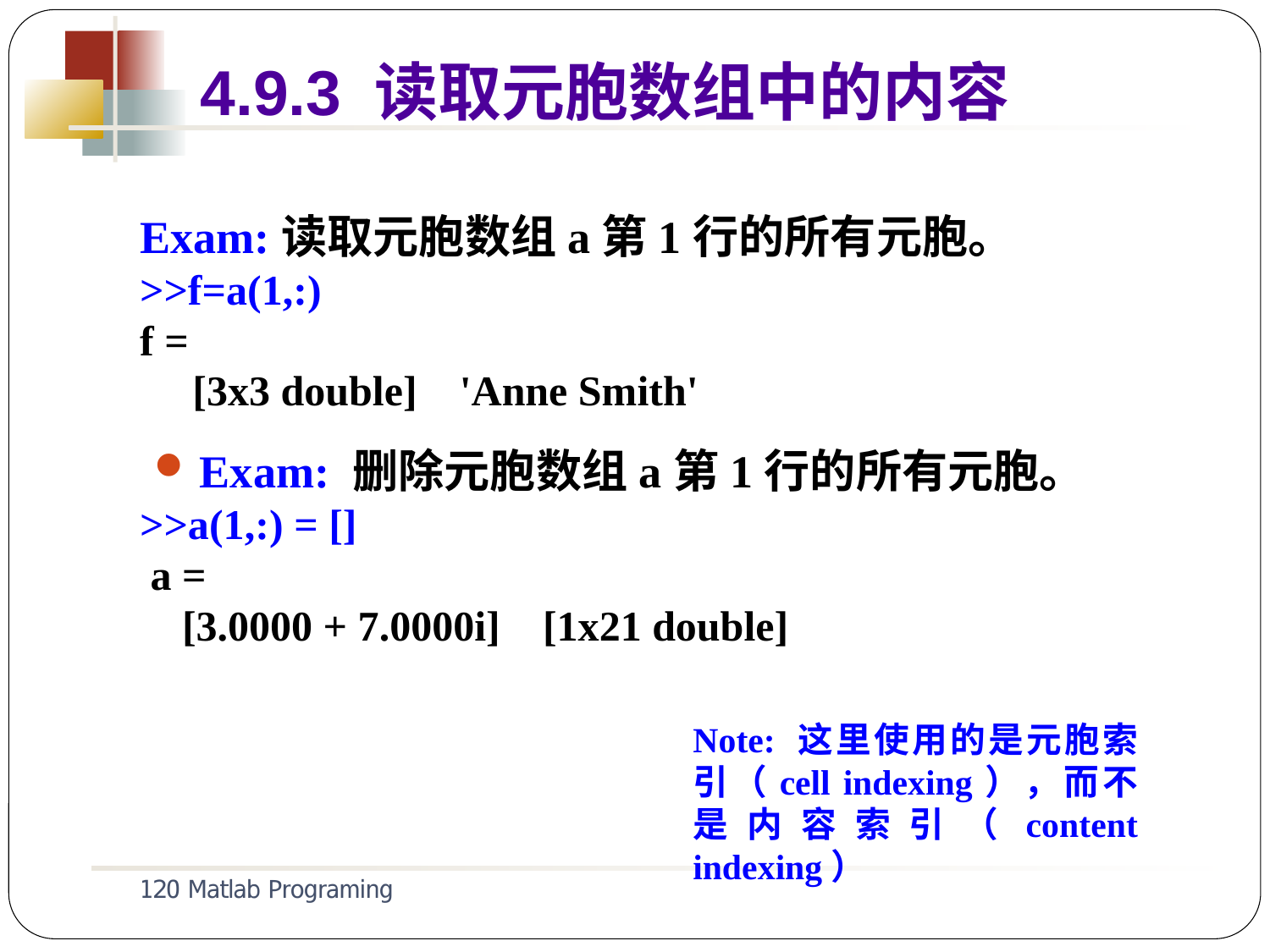

Exam:读取元胞数组a第1行的所有元胞。
>>f=a(1,:)
f =
     [3x3 double]    'Anne Smith'
Exam: 删除元胞数组a第1行的所有元胞。
>>a(1,:) = []
 a =
    [3.0000 + 7.0000i]    [1x21 double]
4.9.3 读取元胞数组中的内容
Note: 这里使用的是元胞索引（cell indexing），而不是内容索引（content indexing）
120 Matlab Programing